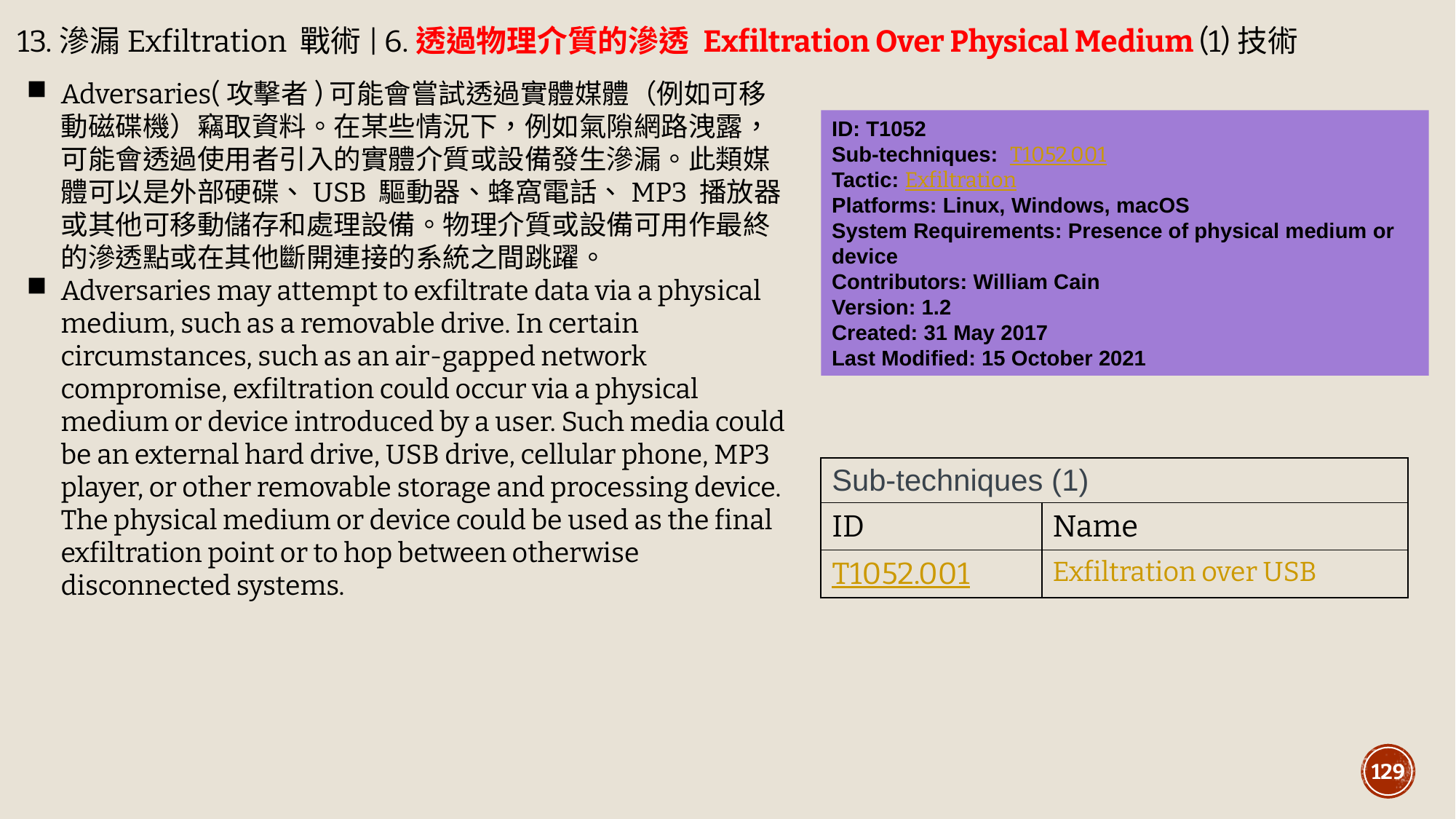

13.滲漏Exfiltration 戰術| 6.透過物理介質的滲透 Exfiltration Over Physical Medium (1)技術
Adversaries(攻擊者)可能會嘗試透過實體媒體（例如可移動磁碟機）竊取資料。在某些情況下，例如氣隙網路洩露，可能會透過使用者引入的實體介質或設備發生滲漏。此類媒體可以是外部硬碟、USB 驅動器、蜂窩電話、MP3 播放器或其他可移動儲存和處理設備。物理介質或設備可用作最終的滲透點或在其他斷開連接的系統之間跳躍。
Adversaries may attempt to exfiltrate data via a physical medium, such as a removable drive. In certain circumstances, such as an air-gapped network compromise, exfiltration could occur via a physical medium or device introduced by a user. Such media could be an external hard drive, USB drive, cellular phone, MP3 player, or other removable storage and processing device. The physical medium or device could be used as the final exfiltration point or to hop between otherwise disconnected systems.
ID: T1052
Sub-techniques:  T1052.001
Tactic: Exfiltration
Platforms: Linux, Windows, macOS
System Requirements: Presence of physical medium or device
Contributors: William Cain
Version: 1.2
Created: 31 May 2017
Last Modified: 15 October 2021
| Sub-techniques (1) |  |
| --- | --- |
| ID | Name |
| T1052.001 | Exfiltration over USB |
129